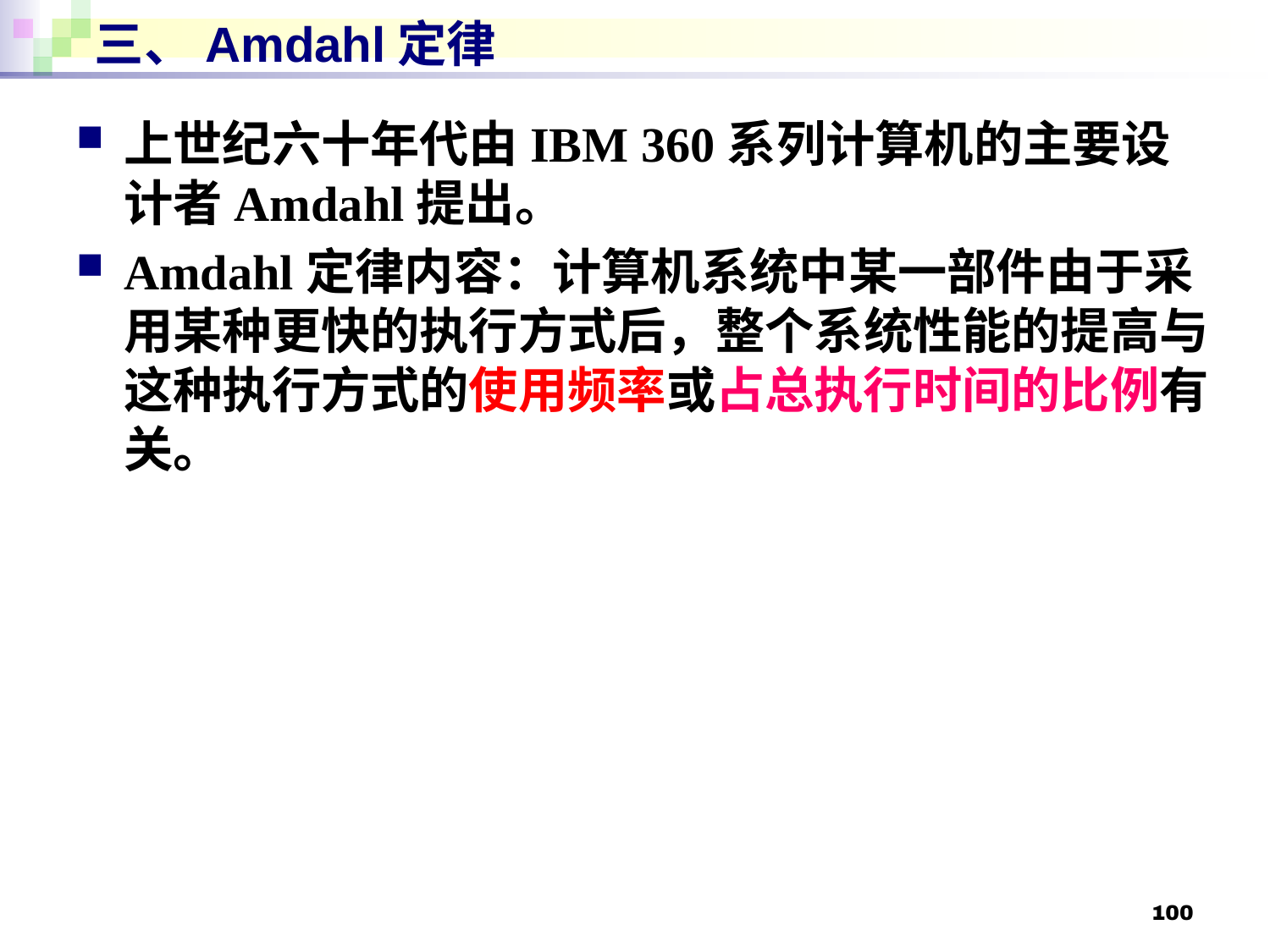

# 三、Amdahl定律
上世纪六十年代由IBM 360系列计算机的主要设计者Amdahl提出。
Amdahl定律内容：计算机系统中某一部件由于采用某种更快的执行方式后，整个系统性能的提高与这种执行方式的使用频率或占总执行时间的比例有关。
100